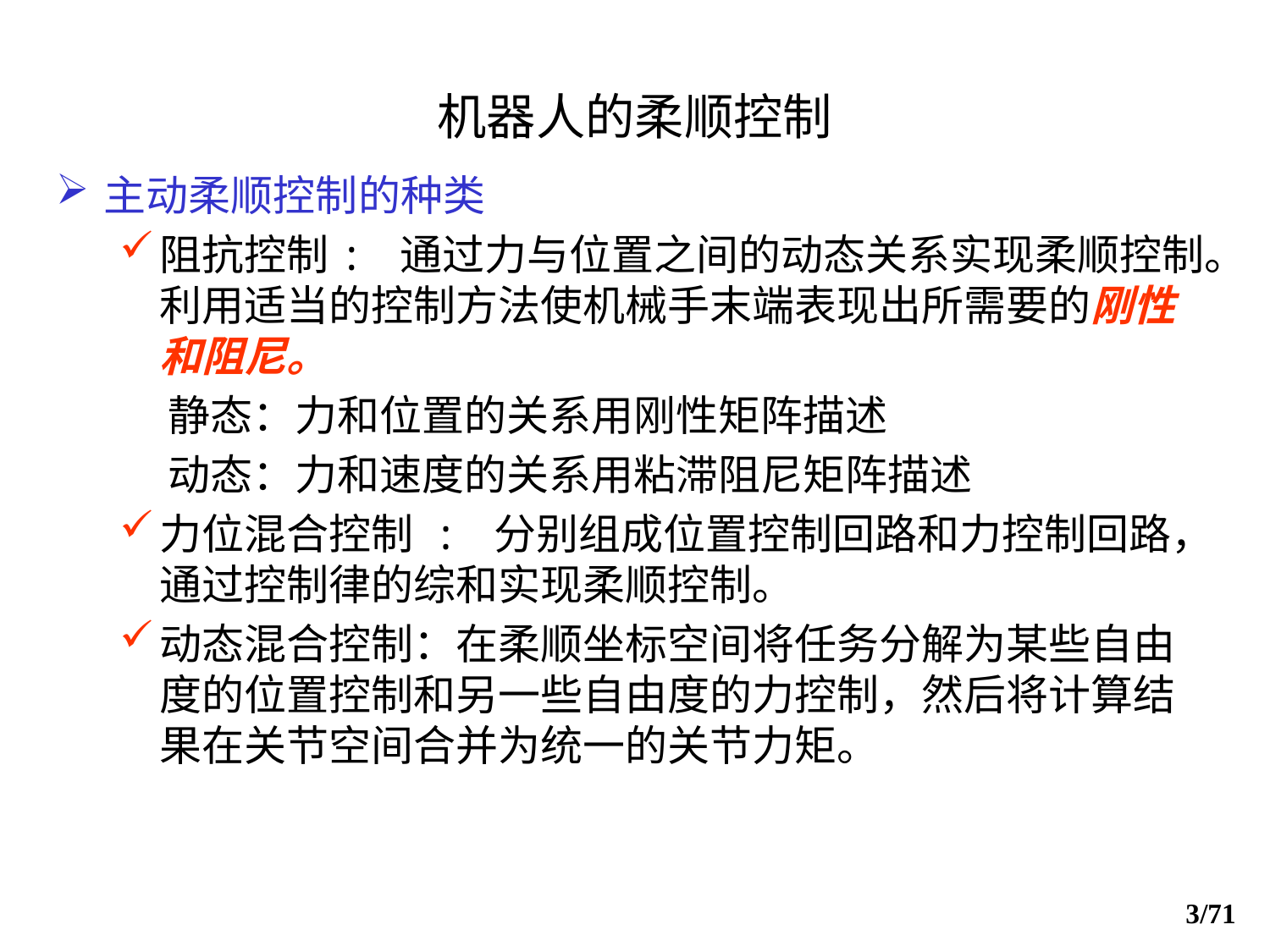

# 机器人的柔顺控制
主动柔顺控制的种类
阻抗控制: 通过力与位置之间的动态关系实现柔顺控制。利用适当的控制方法使机械手末端表现出所需要的刚性和阻尼。
    静态：力和位置的关系用刚性矩阵描述
    动态：力和速度的关系用粘滞阻尼矩阵描述
力位混合控制 : 分别组成位置控制回路和力控制回路，通过控制律的综和实现柔顺控制。
动态混合控制：在柔顺坐标空间将任务分解为某些自由度的位置控制和另一些自由度的力控制，然后将计算结果在关节空间合并为统一的关节力矩。
3/71